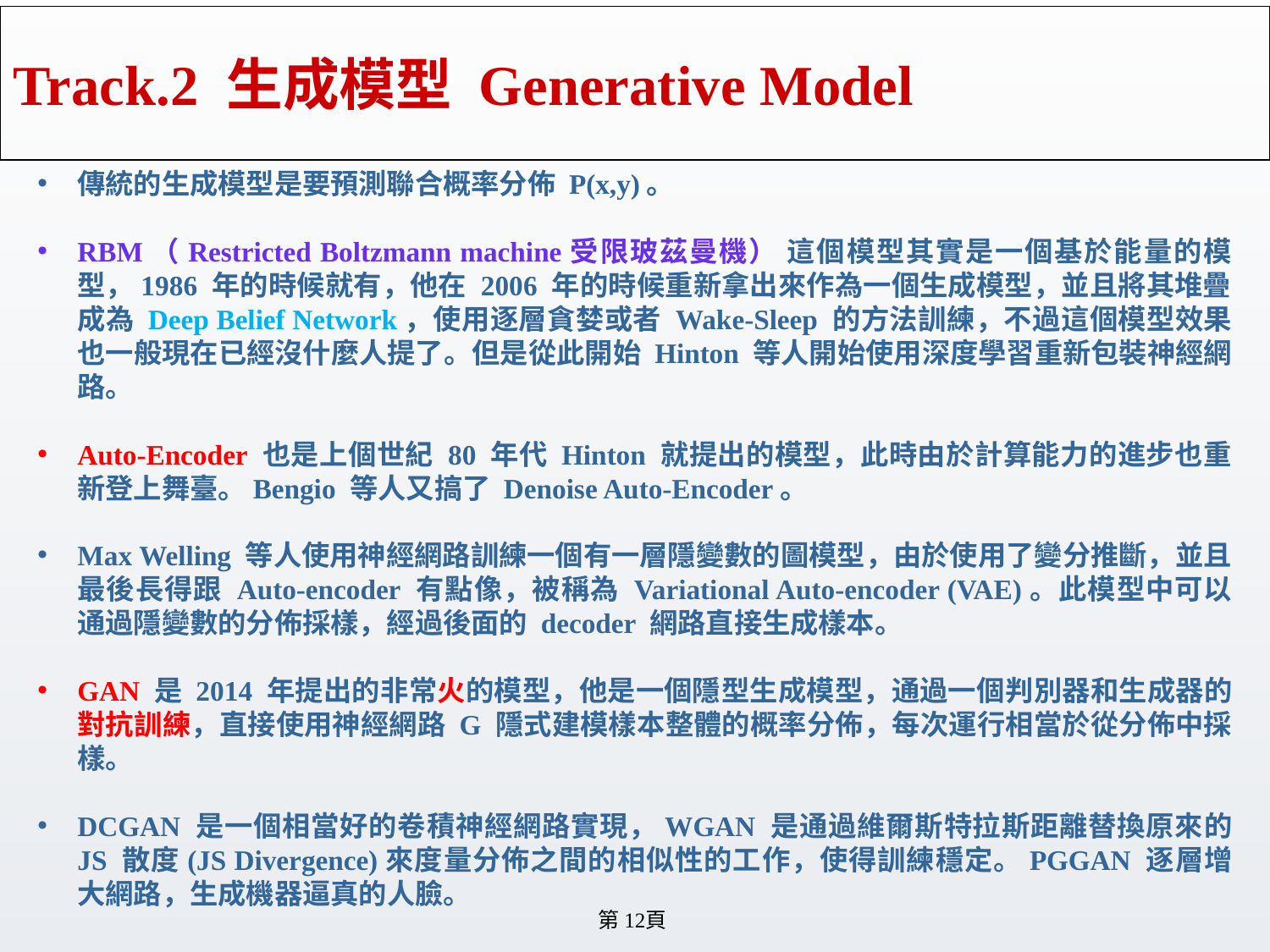

# Track.2 生成模型 Generative Model
傳統的生成模型是要預測聯合概率分佈 P(x,y)。

RBM（Restricted Boltzmann machine受限玻茲曼機） 這個模型其實是一個基於能量的模型，1986 年的時候就有，他在 2006 年的時候重新拿出來作為一個生成模型，並且將其堆疊成為 Deep Belief Network，使用逐層貪婪或者 Wake-Sleep 的方法訓練，不過這個模型效果也一般現在已經沒什麼人提了。但是從此開始 Hinton 等人開始使用深度學習重新包裝神經網路。

Auto-Encoder 也是上個世紀 80 年代 Hinton 就提出的模型，此時由於計算能力的進步也重新登上舞臺。Bengio 等人又搞了 Denoise Auto-Encoder。

Max Welling 等人使用神經網路訓練一個有一層隱變數的圖模型，由於使用了變分推斷，並且最後長得跟 Auto-encoder 有點像，被稱為 Variational Auto-encoder (VAE)。此模型中可以通過隱變數的分佈採樣，經過後面的 decoder 網路直接生成樣本。

GAN 是 2014 年提出的非常火的模型，他是一個隱型生成模型，通過一個判別器和生成器的對抗訓練，直接使用神經網路 G 隱式建模樣本整體的概率分佈，每次運行相當於從分佈中採樣。

DCGAN 是一個相當好的卷積神經網路實現，WGAN 是通過維爾斯特拉斯距離替換原來的 JS 散度(JS Divergence)來度量分佈之間的相似性的工作，使得訓練穩定。PGGAN 逐層增大網路，生成機器逼真的人臉。